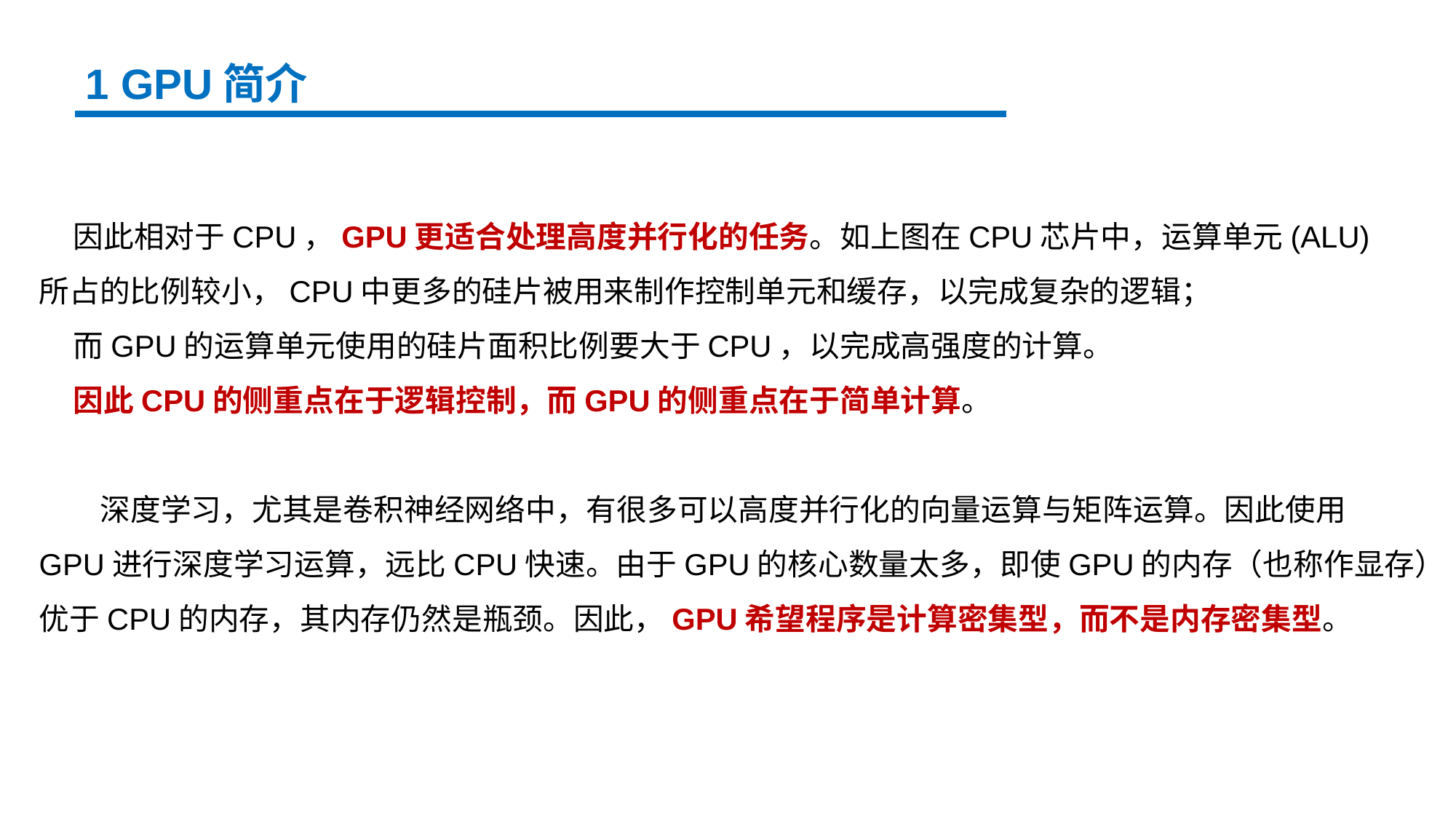

1 GPU简介
    因此相对于CPU，GPU更适合处理高度并行化的任务。如上图在CPU芯片中，运算单元(ALU)
所占的比例较小，CPU中更多的硅片被用来制作控制单元和缓存，以完成复杂的逻辑；
    而GPU的运算单元使用的硅片面积比例要大于CPU，以完成高强度的计算。
    因此CPU的侧重点在于逻辑控制，而GPU的侧重点在于简单计算。

        深度学习，尤其是卷积神经网络中，有很多可以高度并行化的向量运算与矩阵运算。因此使用
GPU进行深度学习运算，远比CPU快速。由于GPU的核心数量太多，即使GPU的内存（也称作显存）
优于CPU的内存，其内存仍然是瓶颈。因此，GPU希望程序是计算密集型，而不是内存密集型。